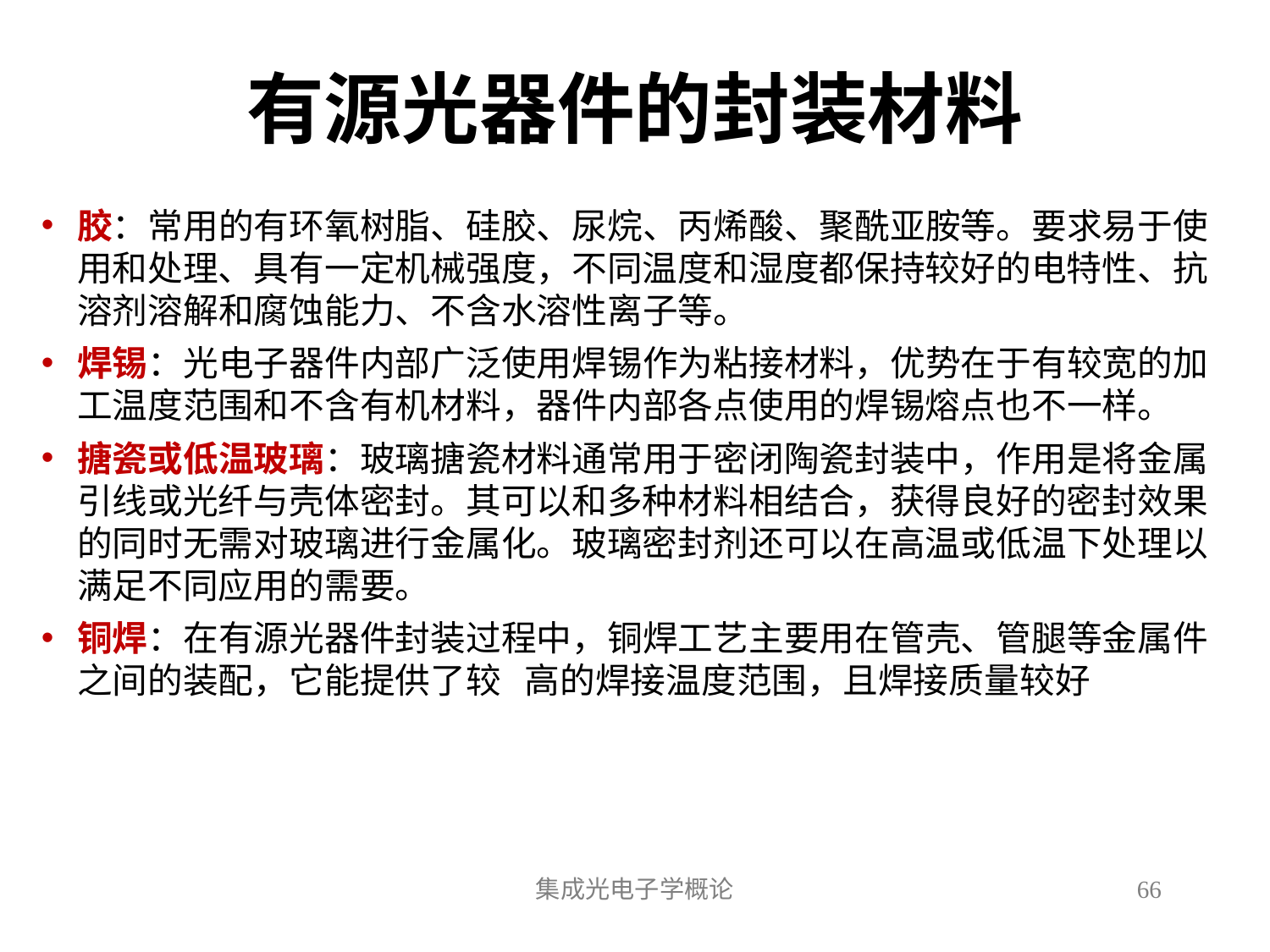

# 有源光器件的封装材料
胶：常用的有环氧树脂、硅胶、尿烷、丙烯酸、聚酰亚胺等。要求易于使用和处理、具有一定机械强度，不同温度和湿度都保持较好的电特性、抗溶剂溶解和腐蚀能力、不含水溶性离子等。
焊锡：光电子器件内部广泛使用焊锡作为粘接材料，优势在于有较宽的加工温度范围和不含有机材料，器件内部各点使用的焊锡熔点也不一样。
搪瓷或低温玻璃：玻璃搪瓷材料通常用于密闭陶瓷封装中，作用是将金属引线或光纤与壳体密封。其可以和多种材料相结合，获得良好的密封效果的同时无需对玻璃进行金属化。玻璃密封剂还可以在高温或低温下处理以满足不同应用的需要。
铜焊：在有源光器件封装过程中，铜焊工艺主要用在管壳、管腿等金属件之间的装配，它能提供了较   高的焊接温度范围，且焊接质量较好

集成光电子学概论
66